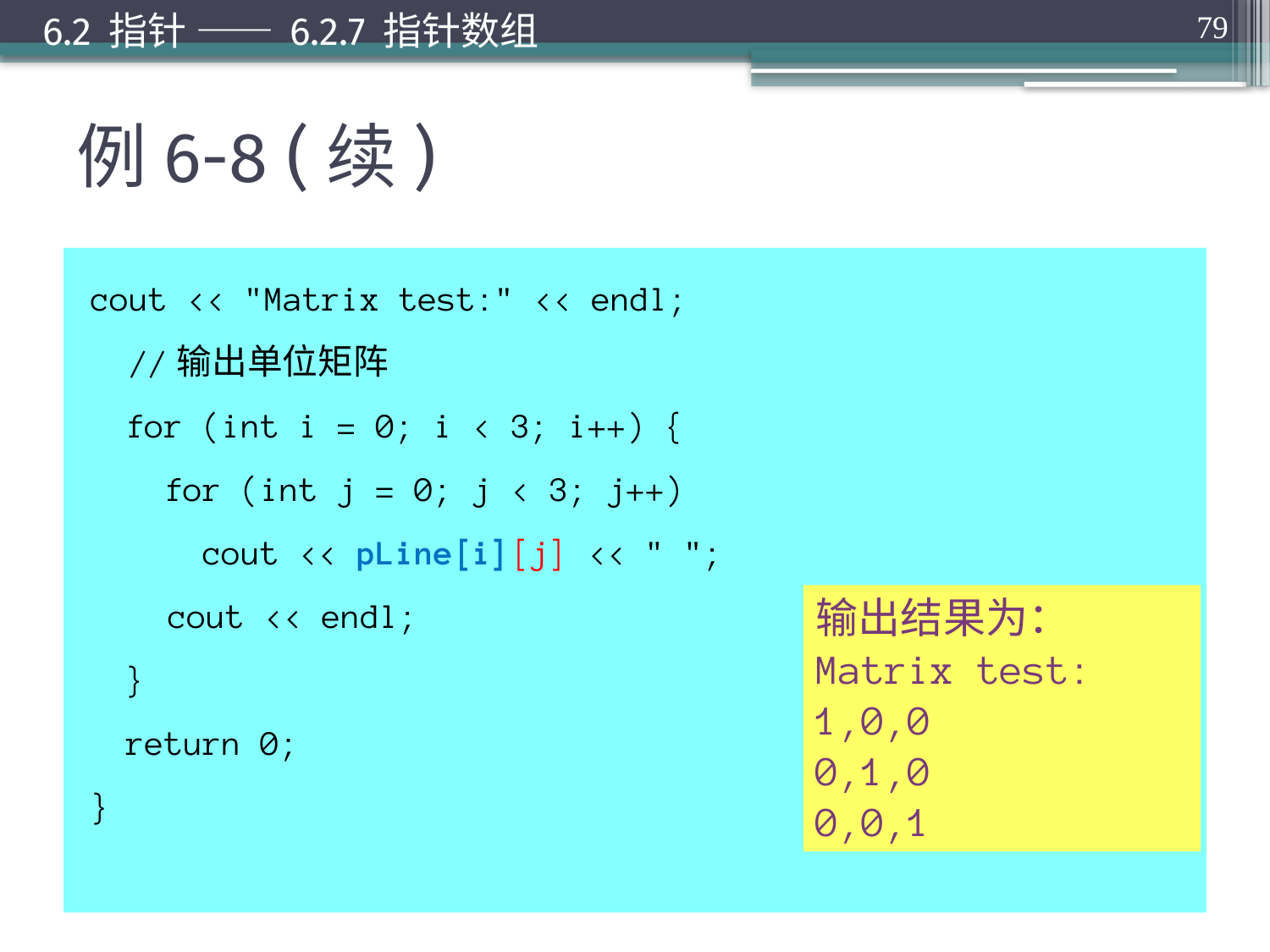

6.2 指针 —— 6.2.7 指针数组
79
# 例6-8 (续)
cout << "Matrix test:" << endl;
  //输出单位矩阵
	for (int i = 0; i < 3; i++) {
	  for (int j = 0; j < 3; j++)
	    cout << pLine[i][j] << " ";
    cout << endl;
	}
	return 0;
}

输出结果为：
Matrix test:
1,0,0
0,1,0
0,0,1